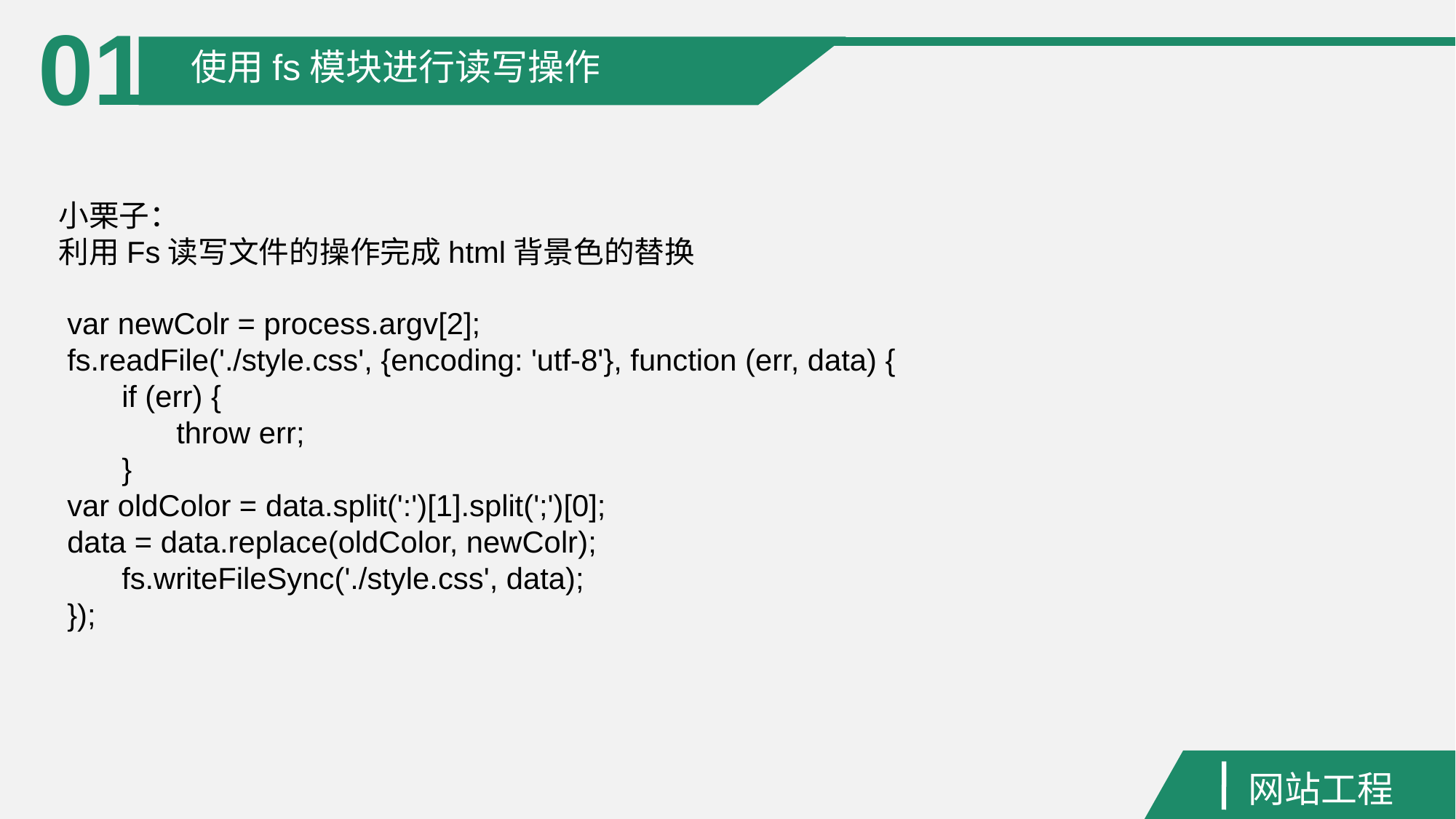

01
使用fs模块进行读写操作
小栗子：
利用Fs读写文件的操作完成html背景色的替换
var newColr = process.argv[2];
fs.readFile('./style.css', {encoding: 'utf-8'}, function (err, data) {
if (err) {
throw err;
}
var oldColor = data.split(':')[1].split(';')[0];
data = data.replace(oldColor, newColr);
fs.writeFileSync('./style.css', data);
});